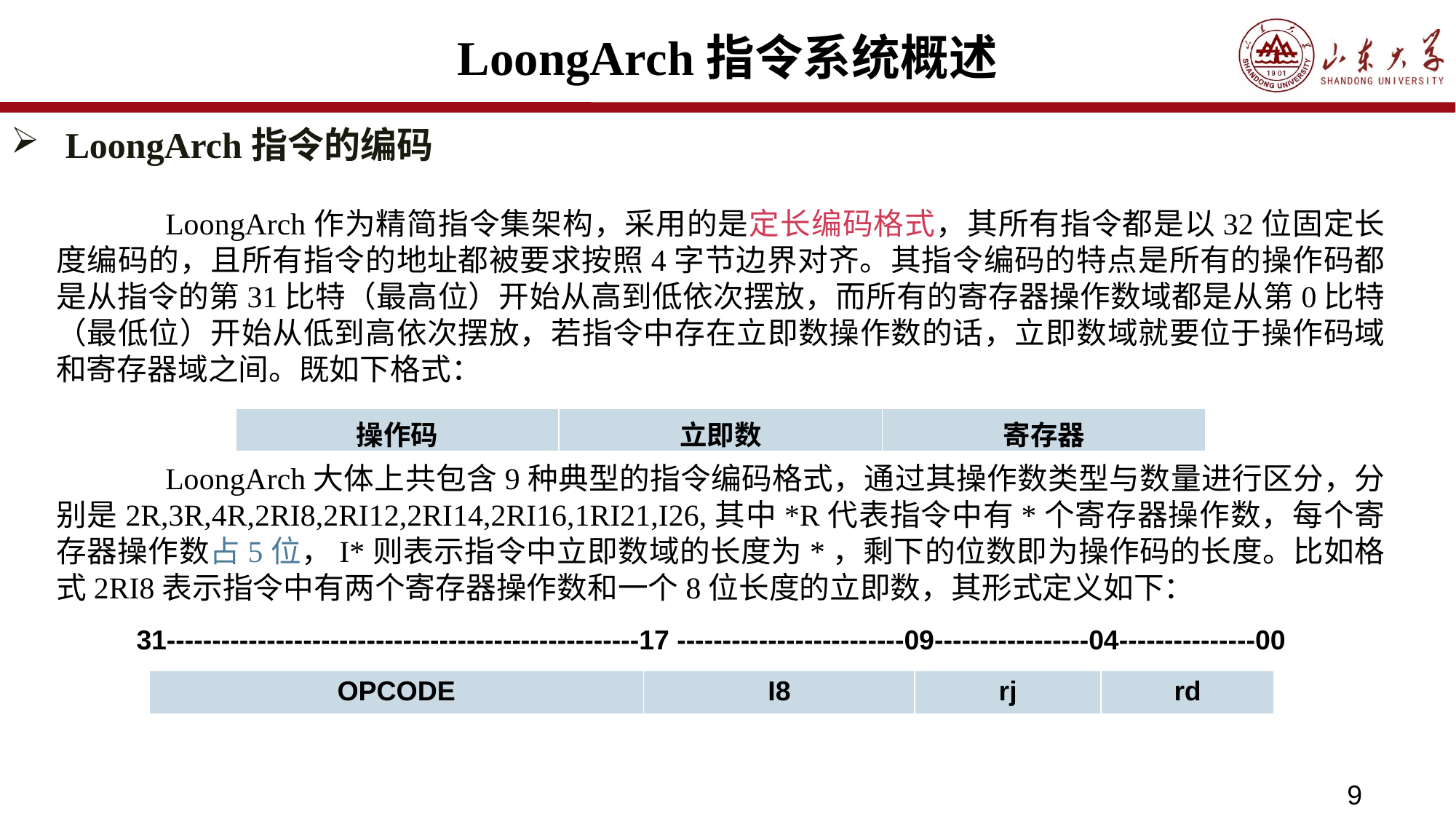

# LoongArch指令系统概述
LoongArch指令的编码

	LoongArch作为精简指令集架构，采用的是定长编码格式，其所有指令都是以32位固定长度编码的，且所有指令的地址都被要求按照4字节边界对齐。其指令编码的特点是所有的操作码都是从指令的第31比特（最高位）开始从高到低依次摆放，而所有的寄存器操作数域都是从第0比特（最低位）开始从低到高依次摆放，若指令中存在立即数操作数的话，立即数域就要位于操作码域和寄存器域之间。既如下格式：

	LoongArch大体上共包含9种典型的指令编码格式，通过其操作数类型与数量进行区分，分别是2R,3R,4R,2RI8,2RI12,2RI14,2RI16,1RI21,I26,其中*R代表指令中有*个寄存器操作数，每个寄存器操作数占5位，I*则表示指令中立即数域的长度为*，剩下的位数即为操作码的长度。比如格式2RI8表示指令中有两个寄存器操作数和一个8位长度的立即数，其形式定义如下：

| 操作码 | 立即数 | 寄存器 |
| --- | --- | --- |
| 31----------------------------------------------------17 -------------------------09-----------------04---------------00 |
| --- |
| OPCODE | I8 | rj | rd |
| --- | --- | --- | --- |
9